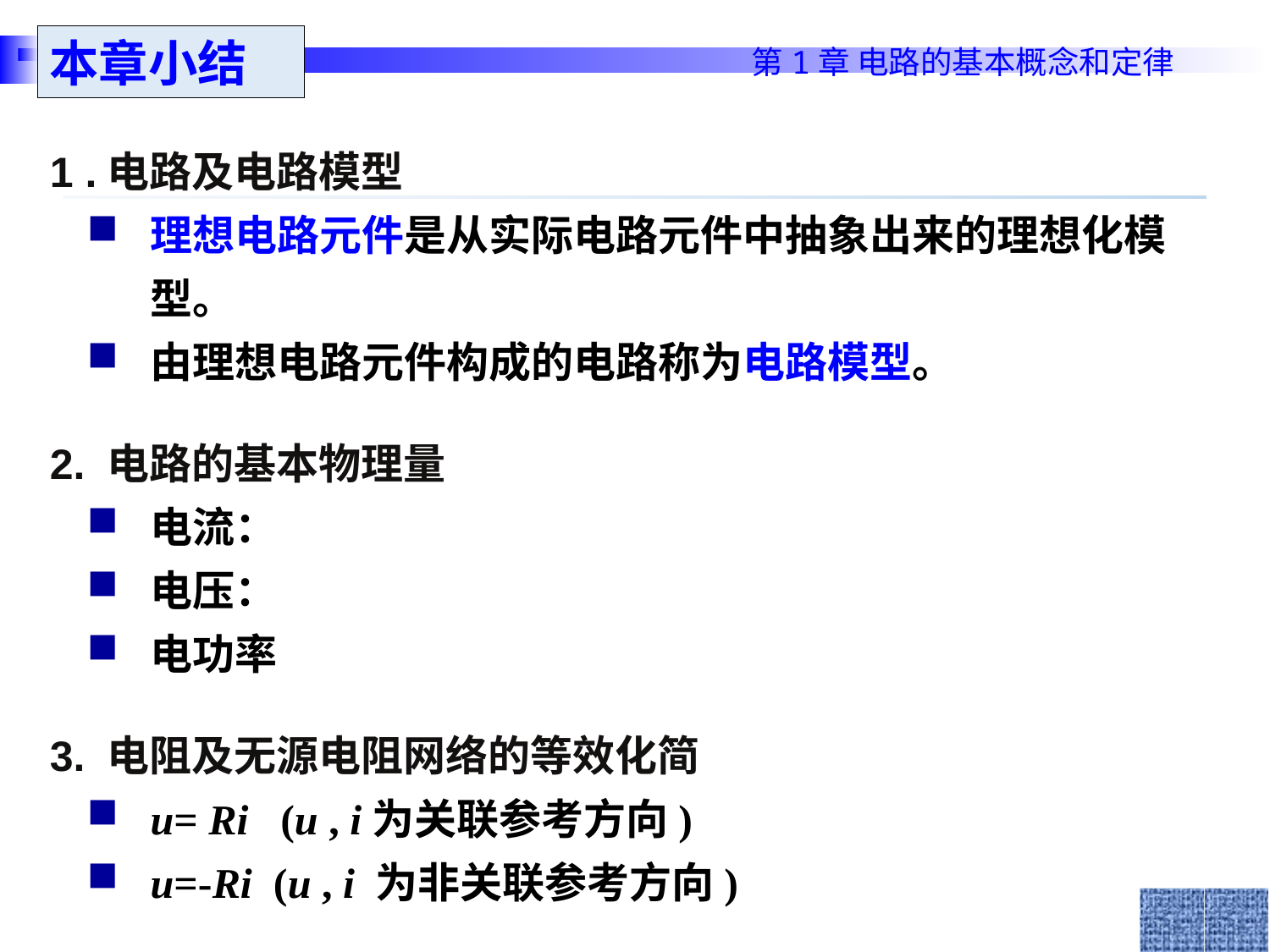

本章小结
1 .电路及电路模型
理想电路元件是从实际电路元件中抽象出来的理想化模型。
由理想电路元件构成的电路称为电路模型。
2. 电路的基本物理量
电流：
电压：
电功率
3. 电阻及无源电阻网络的等效化简
u= Ri   (u , i为关联参考方向)
u=-Ri  (u , i 为非关联参考方向)